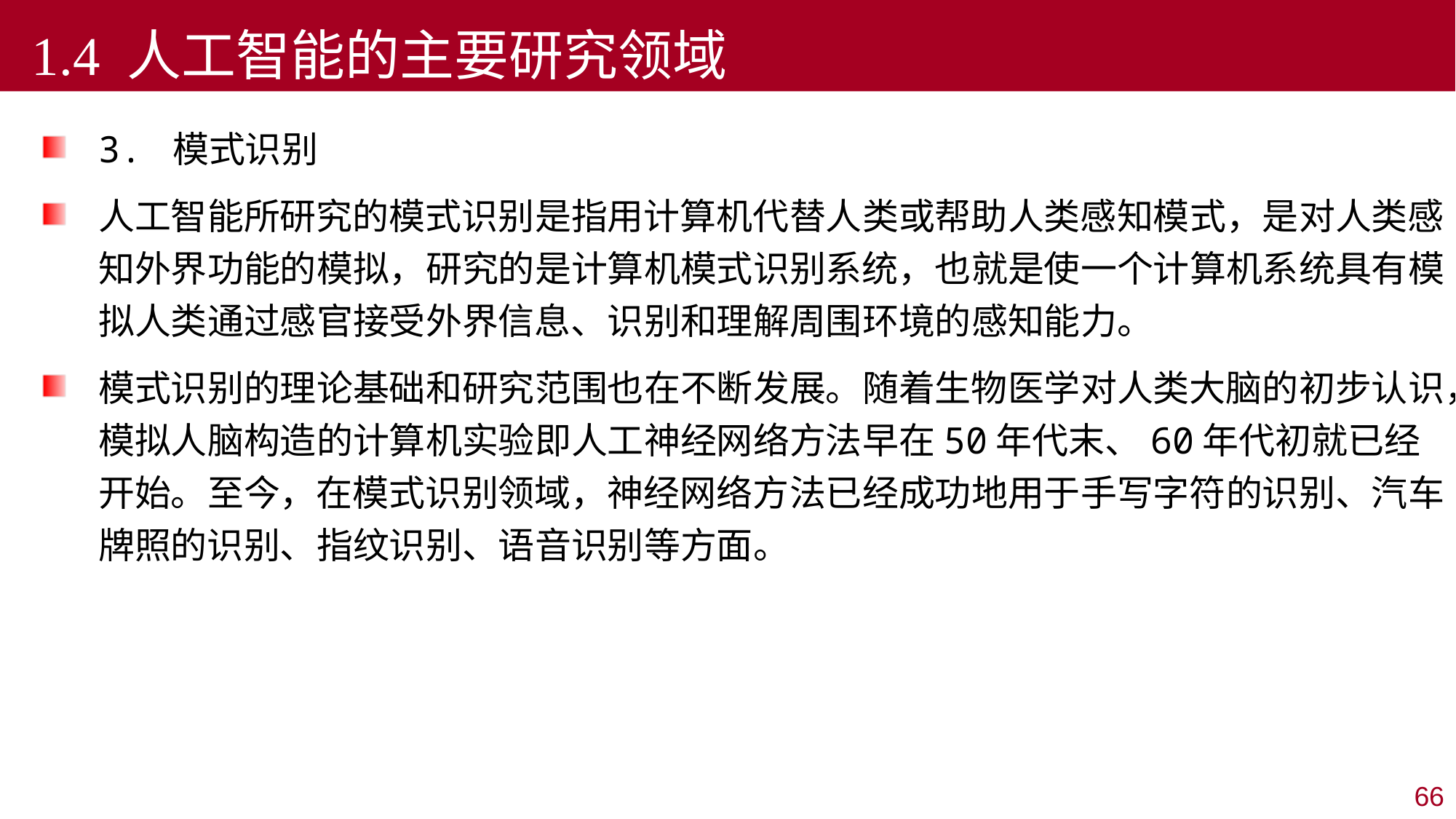

1.4 人工智能的主要研究领域

3. 模式识别
人工智能所研究的模式识别是指用计算机代替人类或帮助人类感知模式，是对人类感知外界功能的模拟，研究的是计算机模式识别系统，也就是使一个计算机系统具有模拟人类通过感官接受外界信息、识别和理解周围环境的感知能力。
模式识别的理论基础和研究范围也在不断发展。随着生物医学对人类大脑的初步认识，模拟人脑构造的计算机实验即人工神经网络方法早在50年代末、60年代初就已经开始。至今，在模式识别领域，神经网络方法已经成功地用于手写字符的识别、汽车牌照的识别、指纹识别、语音识别等方面。
66